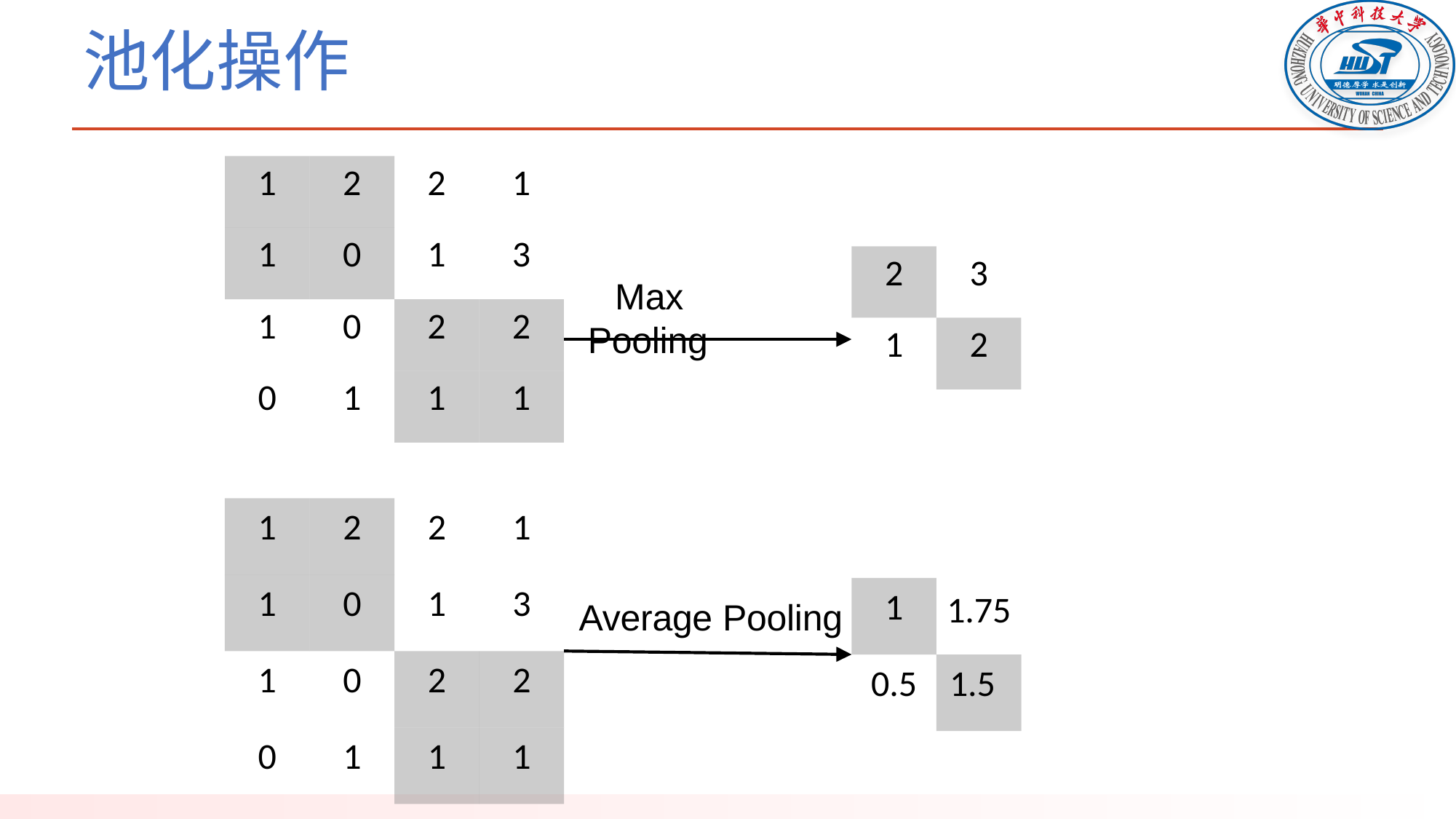

# 池化操作
| 1 | 2 | 2 | 1 |
| --- | --- | --- | --- |
| 1 | 0 | 1 | 3 |
| 1 | 0 | 2 | 2 |
| 0 | 1 | 1 | 1 |

| 2 | 3 |
| --- | --- |
| 1 | 2 |

 	Max Pooling

| 1 | 2 | 2 | 1 |
| --- | --- | --- | --- |
| 1 | 0 | 1 | 3 |
| 1 | 0 | 2 | 2 |
| 0 | 1 | 1 | 1 |

| 1 | 1.75 |
| --- | --- |
| 0.5 | 1.5 |
Average Pooling